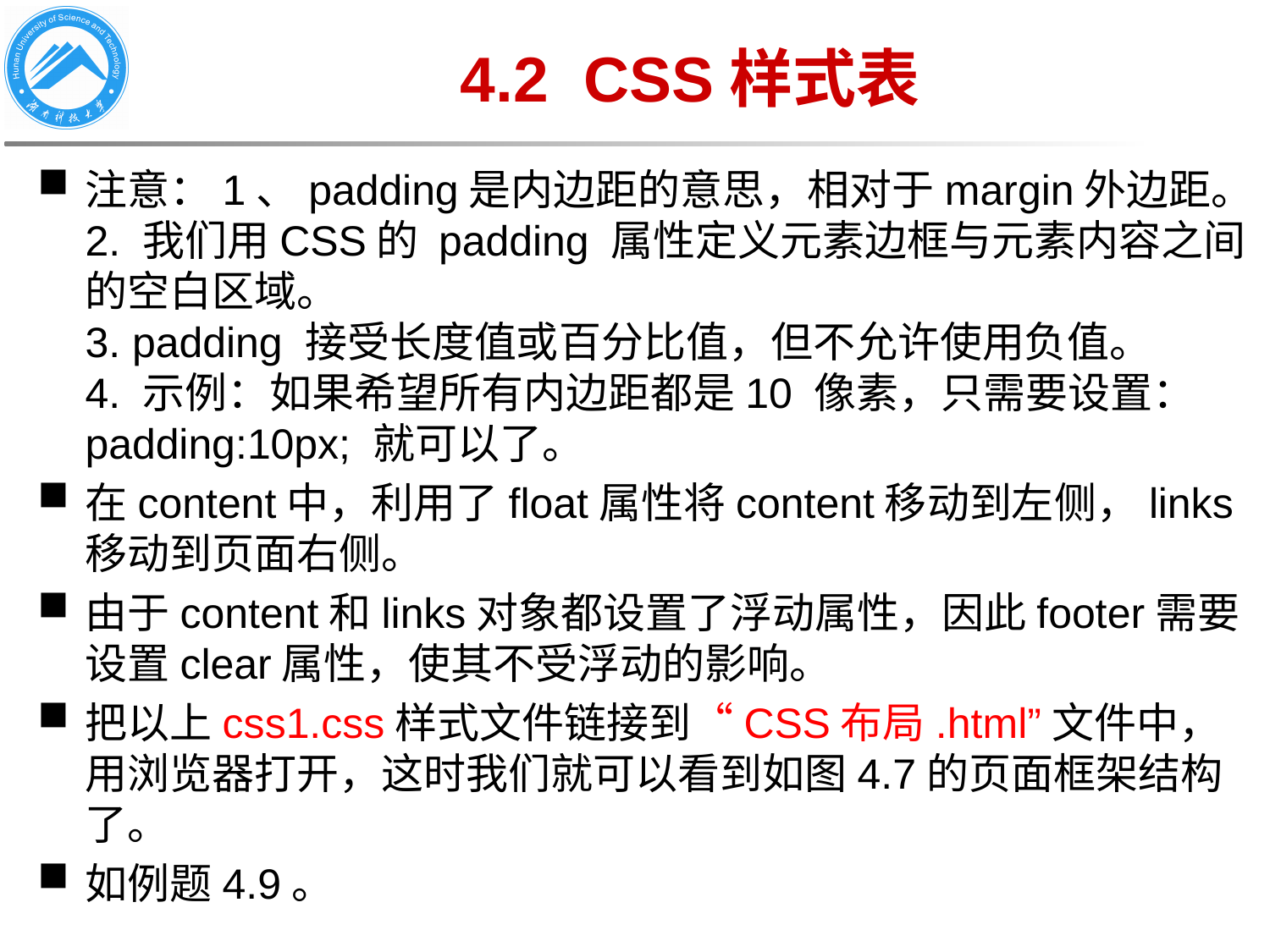

# 4.2  CSS样式表
注意：1、padding是内边距的意思，相对于margin外边距。
2. 我们用CSS的 padding 属性定义元素边框与元素内容之间的空白区域。
3. padding 接受长度值或百分比值，但不允许使用负值。
4. 示例：如果希望所有内边距都是10 像素，只需要设置：padding:10px; 就可以了。
在content中，利用了float属性将content移动到左侧，links移动到页面右侧。
由于content和links对象都设置了浮动属性，因此footer需要设置clear属性，使其不受浮动的影响。
把以上css1.css样式文件链接到“CSS布局.html”文件中，用浏览器打开，这时我们就可以看到如图4.7的页面框架结构了。
如例题4.9。